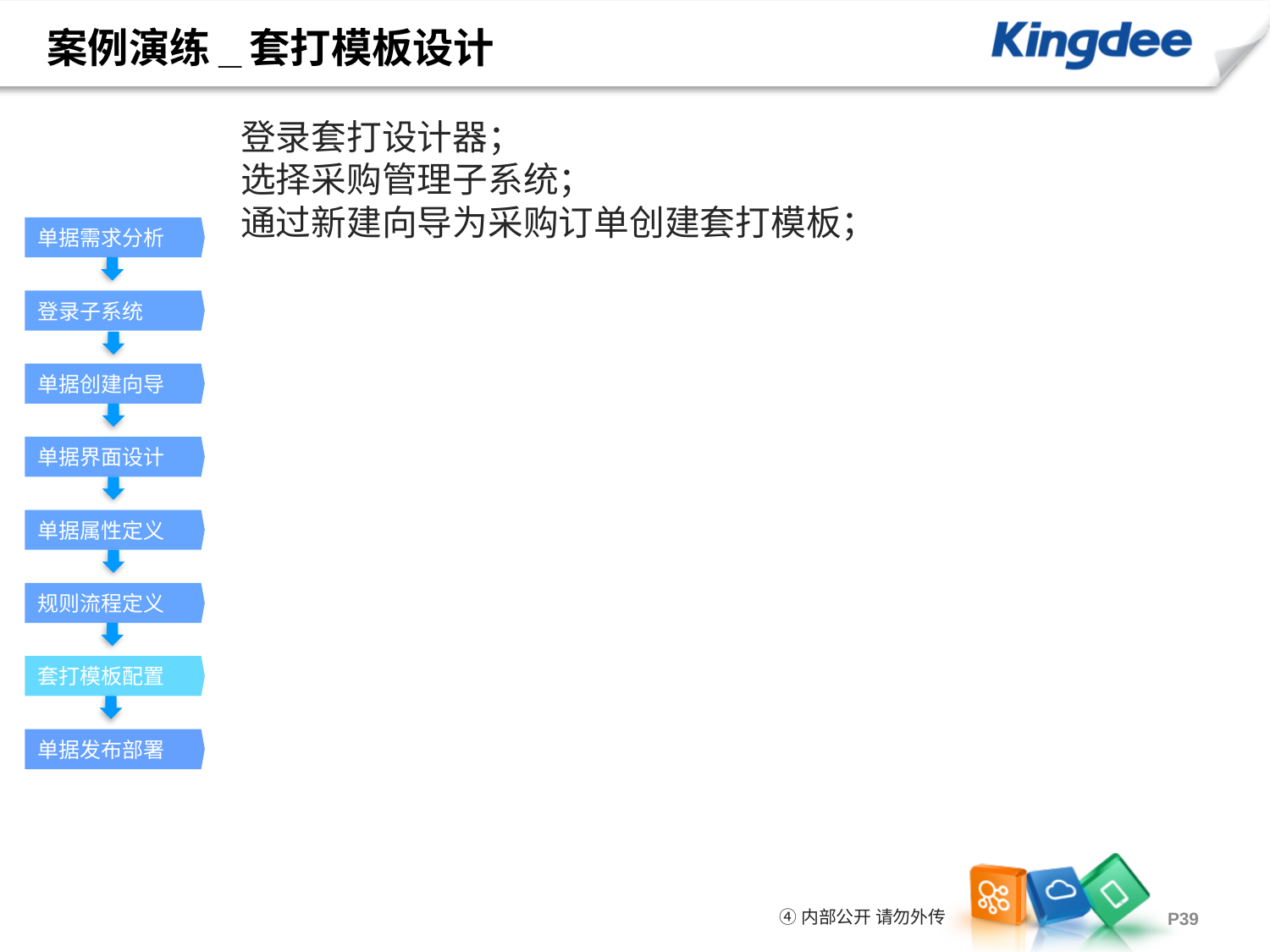

案例演练_套打模板设计
登录套打设计器；
选择采购管理子系统；
通过新建向导为采购订单创建套打模板；

单据需求分析

登录子系统

单据创建向导

单据界面设计

单据属性定义

规则流程定义

套打模板配置

单据发布部署